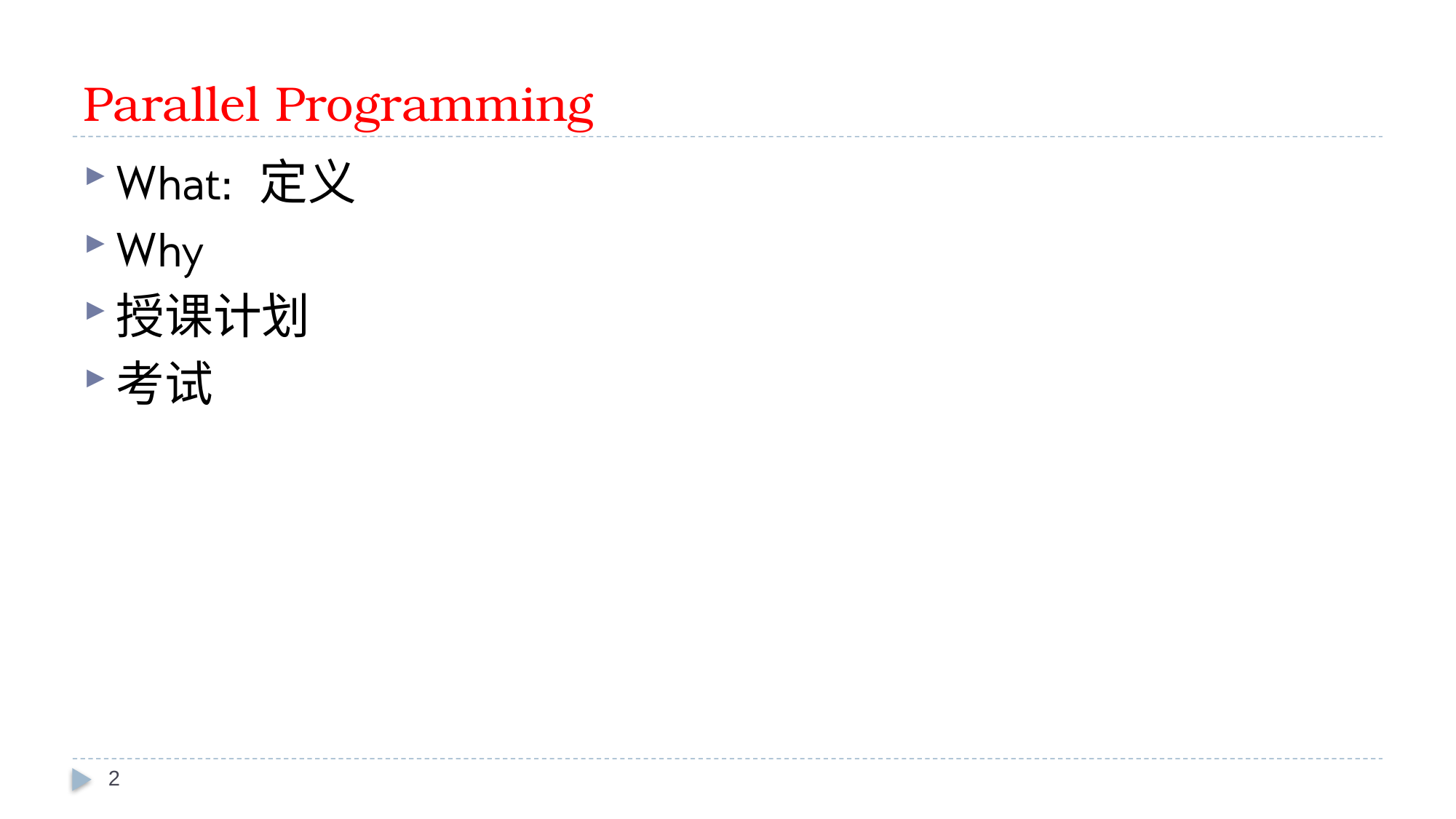

# Parallel Programming
What: 定义
Why
授课计划
考试

2